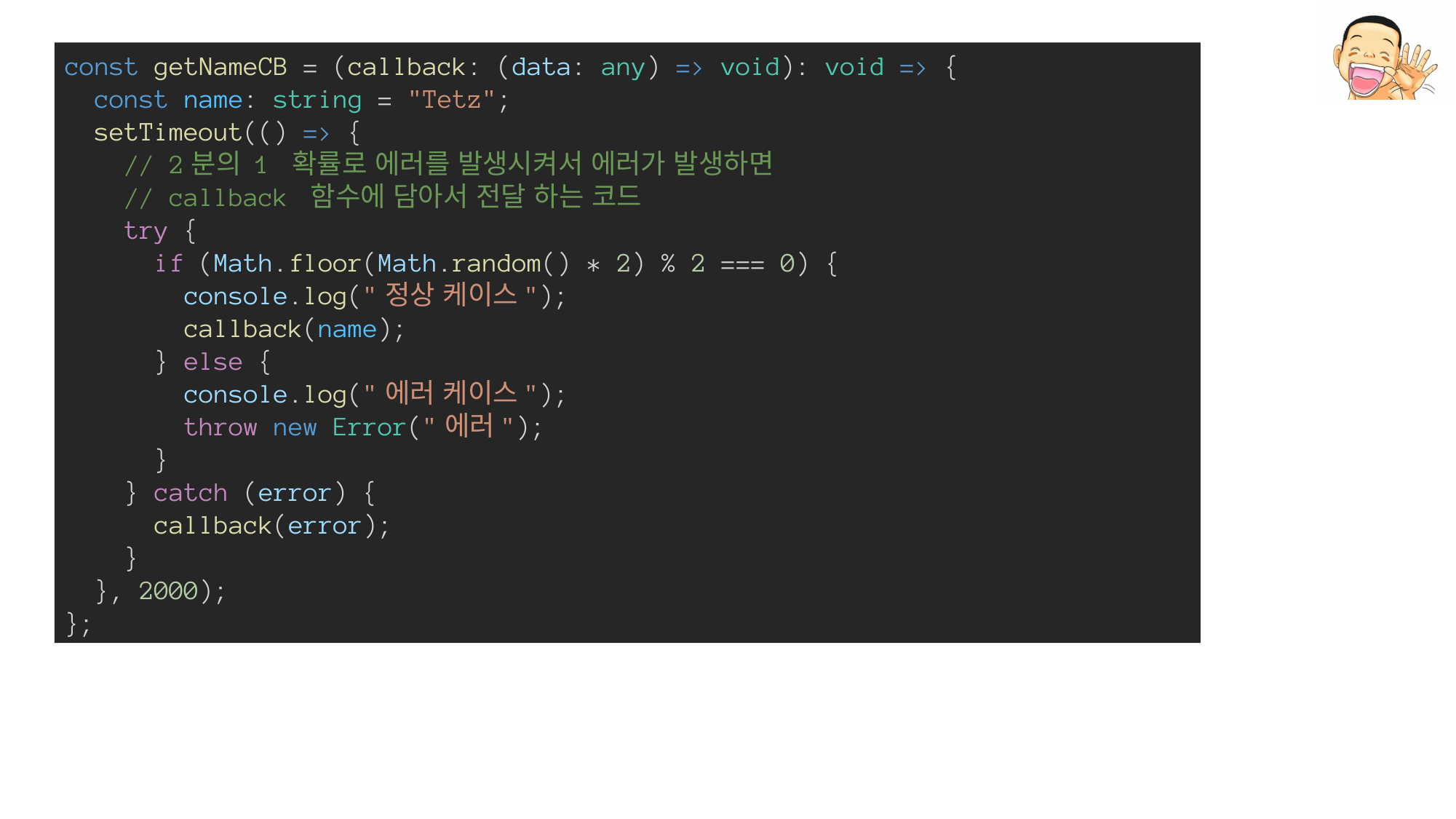

const getNameCB = (callback: (data: any) => void): void => {
  const name: string = "Tetz";
  setTimeout(() => {
    // 2분의 1 확률로 에러를 발생시켜서 에러가 발생하면
    // callback 함수에 담아서 전달 하는 코드
    try {
      if (Math.floor(Math.random() * 2) % 2 === 0) {
        console.log("정상 케이스");
        callback(name);
      } else {
        console.log("에러 케이스");
        throw new Error("에러");
      }
    } catch (error) {
      callback(error);
    }
  }, 2000);
};